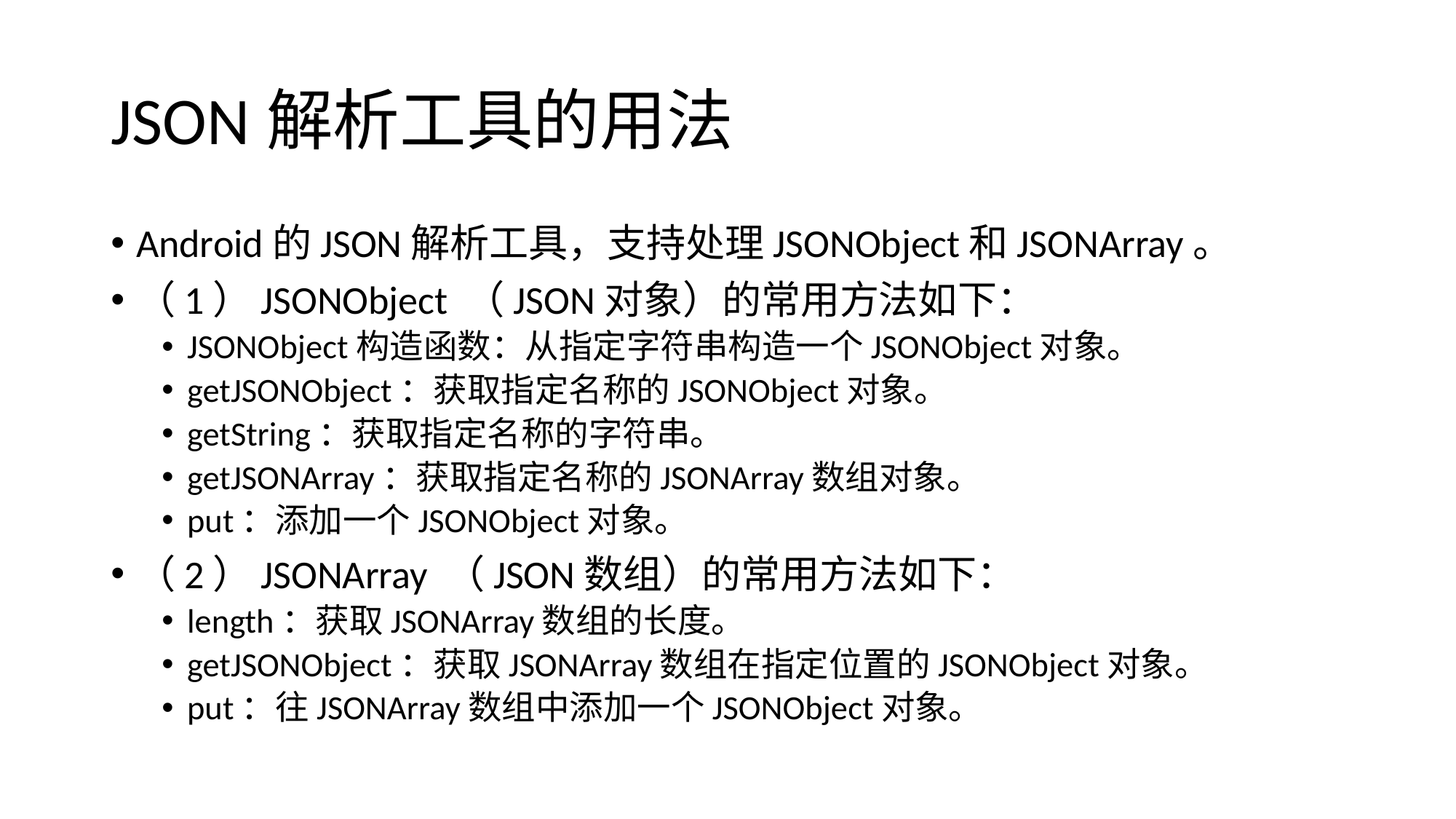

# JSON解析工具的用法
Android的JSON解析工具，支持处理JSONObject和JSONArray。
（1）JSONObject （JSON对象）的常用方法如下：
JSONObject构造函数：从指定字符串构造一个JSONObject对象。
getJSONObject：获取指定名称的JSONObject对象。
getString：获取指定名称的字符串。
getJSONArray：获取指定名称的JSONArray数组对象。
put：添加一个JSONObject对象。
（2）JSONArray （JSON数组）的常用方法如下：
length：获取JSONArray数组的长度。
getJSONObject：获取JSONArray数组在指定位置的JSONObject对象。
put：往JSONArray数组中添加一个JSONObject对象。